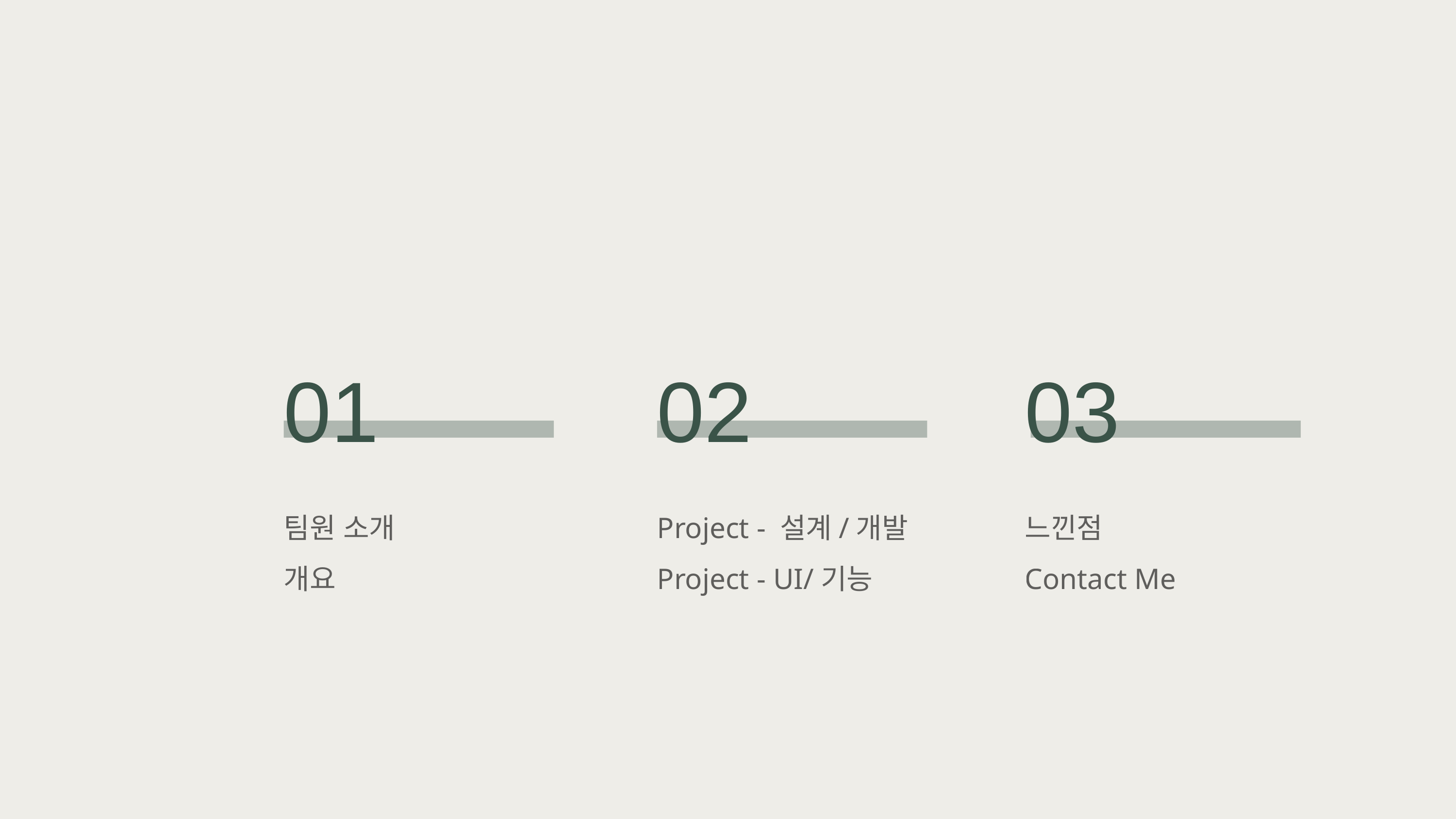

01
02
03

팀원 소개
개요
Project - 설계/개발
Project - UI/기능
느낀점
Contact Me